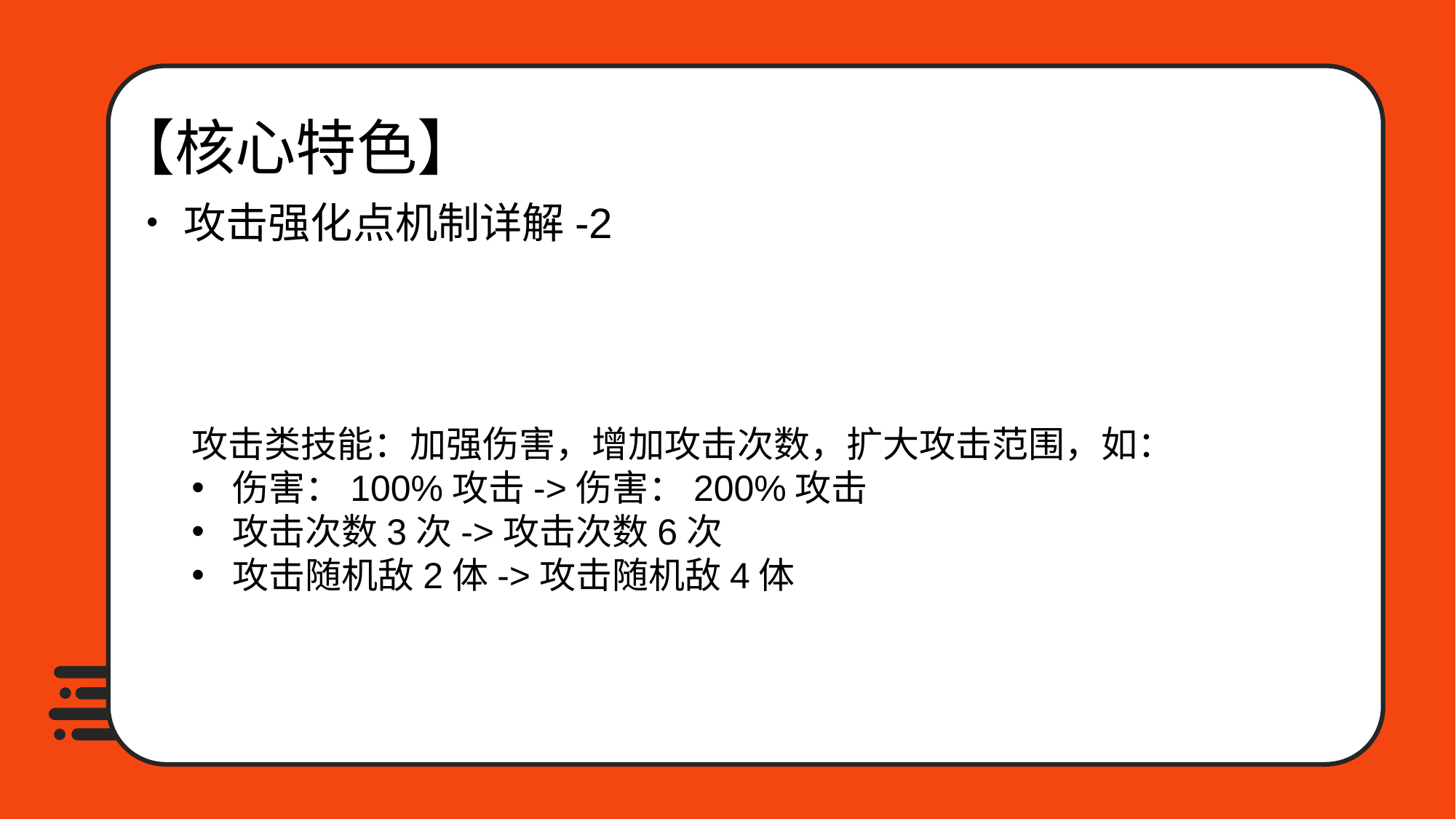

【核心特色】
•攻击强化点机制详解-2
攻击类技能：加强伤害，增加攻击次数，扩大攻击范围，如：
伤害：100%攻击->伤害：200%攻击
攻击次数3次->攻击次数6次
攻击随机敌2体->攻击随机敌4体